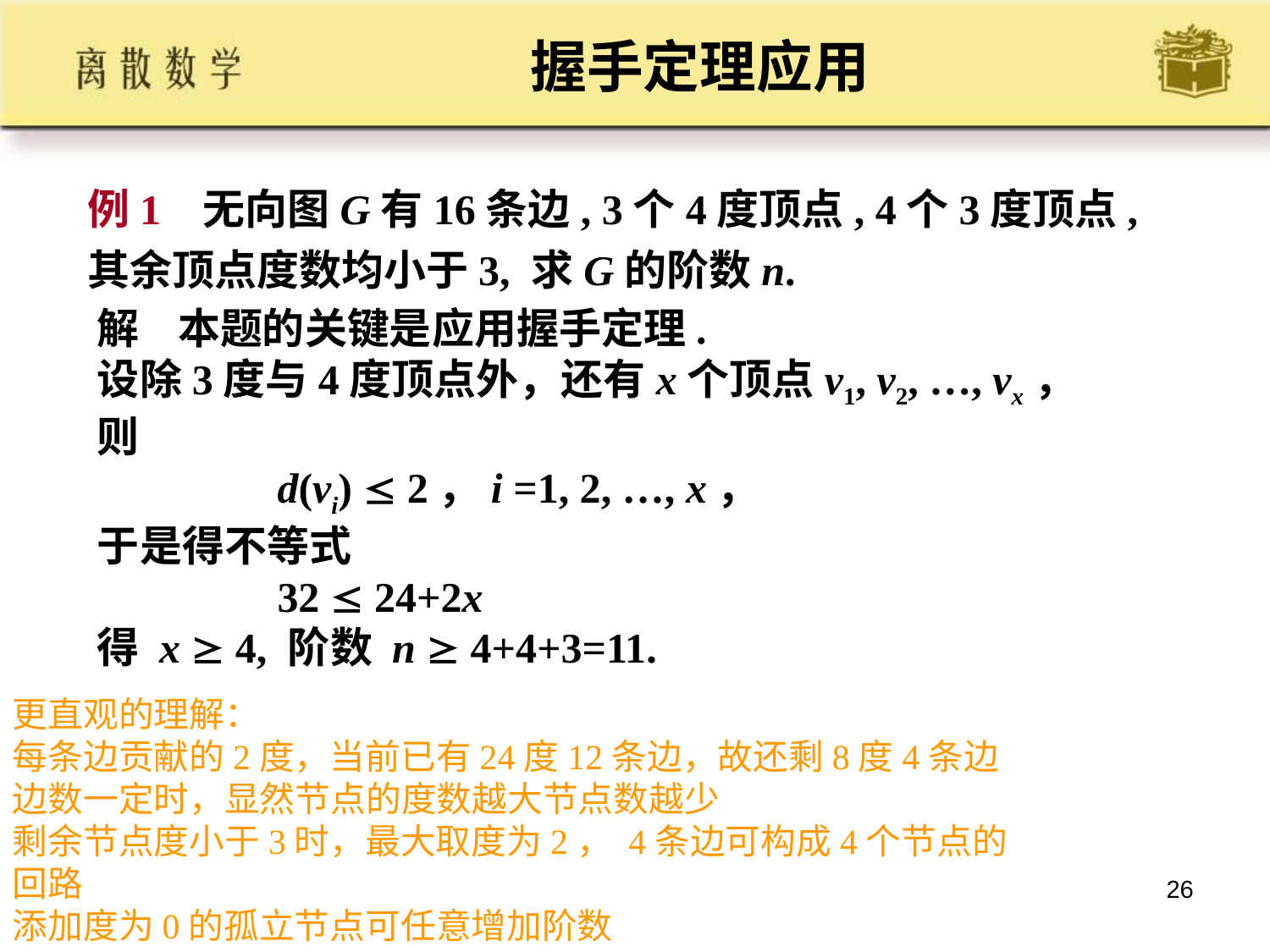

握手定理应用
例1   无向图G有16条边, 3个4度顶点, 4个3度顶点, 其余顶点度数均小于3, 求G的阶数n.
解    本题的关键是应用握手定理.
设除3度与4度顶点外，还有x个顶点v1, v2, …, vx， 则
                 d(vi) ≤ 2，i =1, 2, …, x，
于是得不等式
                 32 ≤ 24+2x
得 x ≥ 4, 阶数 n ≥ 4+4+3=11.

更直观的理解：
每条边贡献的2度，当前已有24度12条边，故还剩8度4条边
边数一定时，显然节点的度数越大节点数越少
剩余节点度小于3时，最大取度为2， 4条边可构成4个节点的回路
添加度为0的孤立节点可任意增加阶数
26